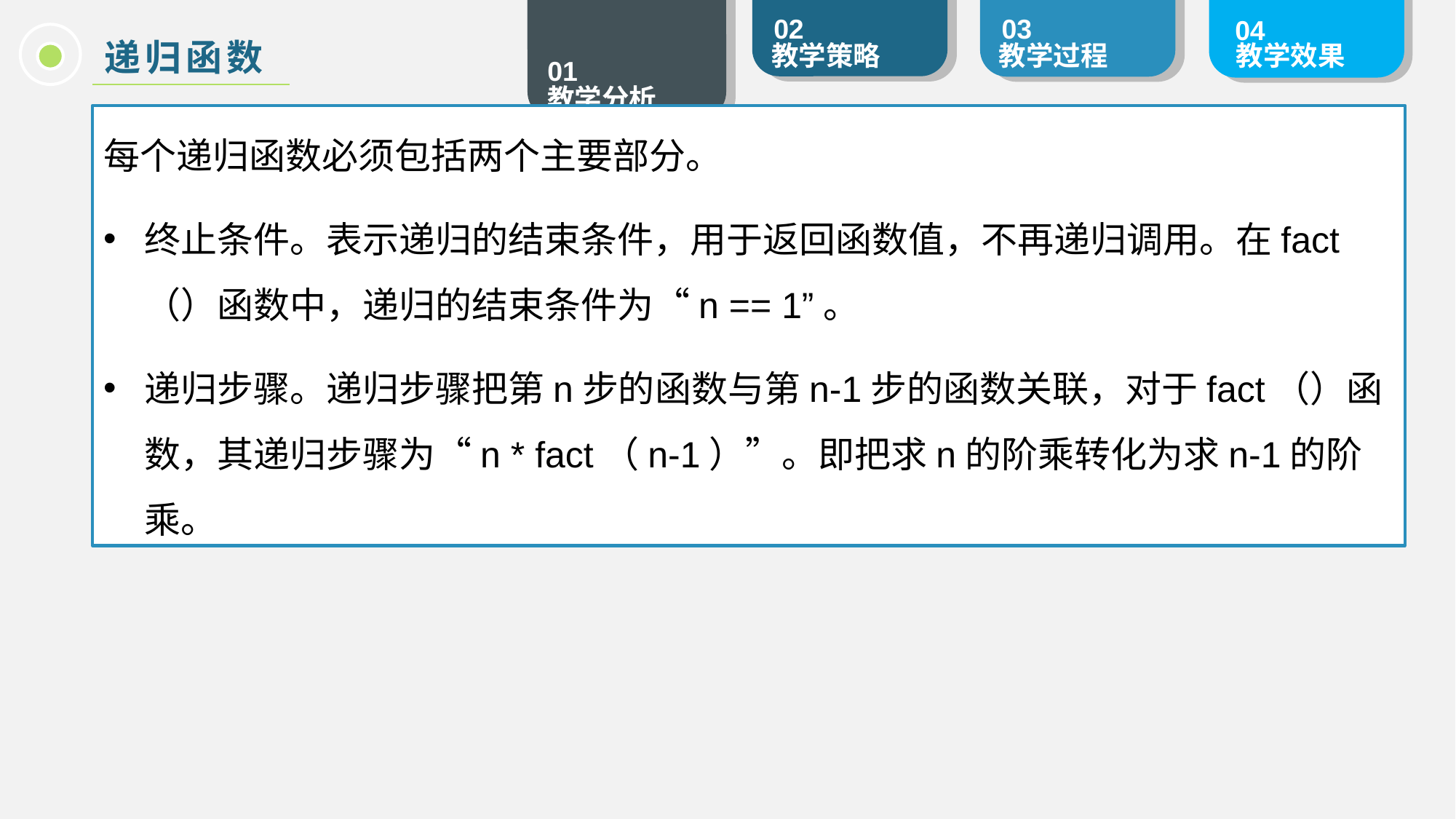

递归函数
每个递归函数必须包括两个主要部分。
终止条件。表示递归的结束条件，用于返回函数值，不再递归调用。在fact（）函数中，递归的结束条件为“n == 1”。
递归步骤。递归步骤把第n步的函数与第n-1步的函数关联，对于fact（）函数，其递归步骤为“n * fact（n-1）”。即把求n的阶乘转化为求n-1的阶乘。